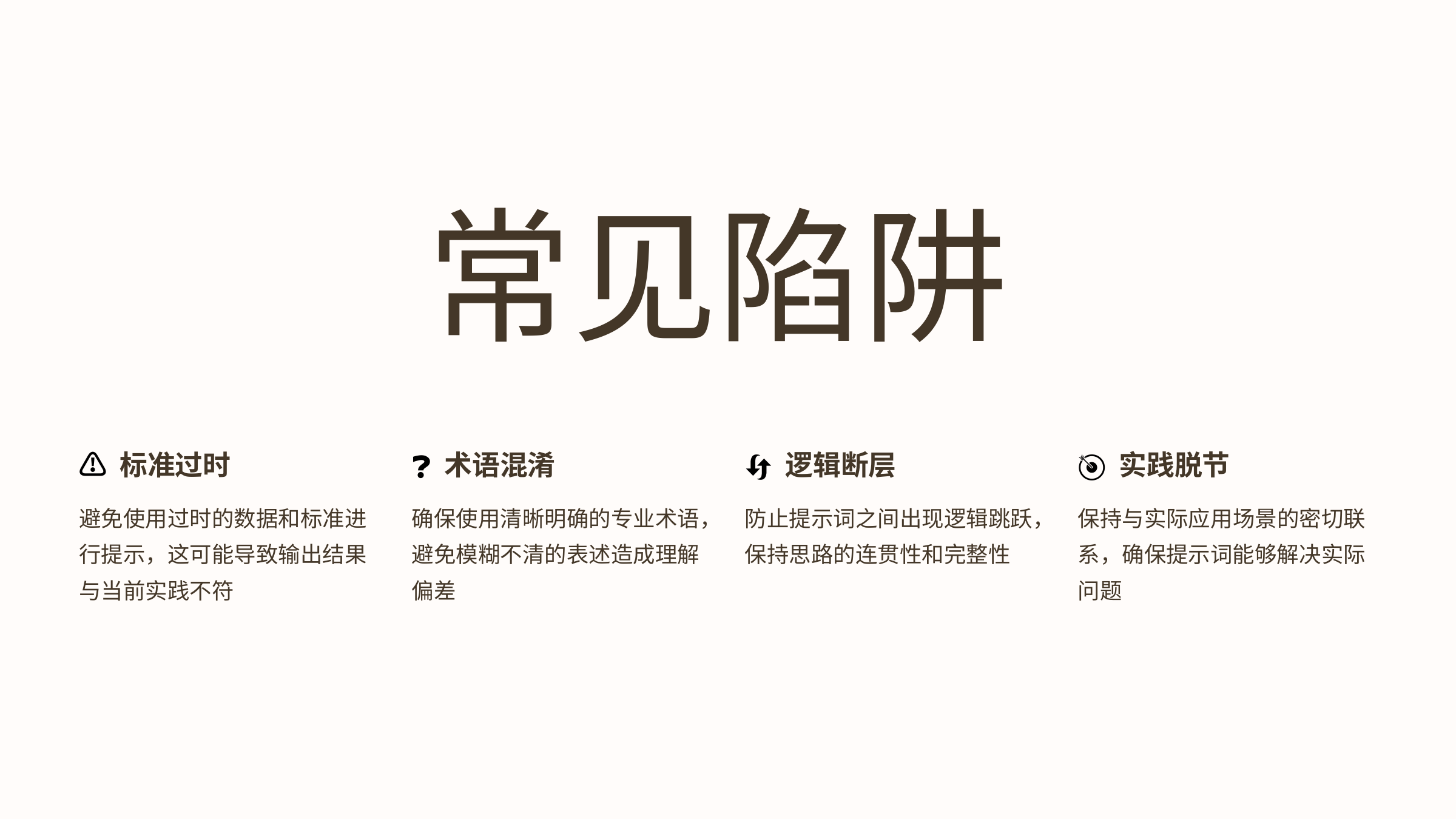

常见陷阱
⚠️ 标准过时
❓ 术语混淆
🔄 逻辑断层
🎯 实践脱节
避免使用过时的数据和标准进行提示，这可能导致输出结果与当前实践不符
确保使用清晰明确的专业术语，避免模糊不清的表述造成理解偏差
防止提示词之间出现逻辑跳跃，保持思路的连贯性和完整性
保持与实际应用场景的密切联系，确保提示词能够解决实际问题